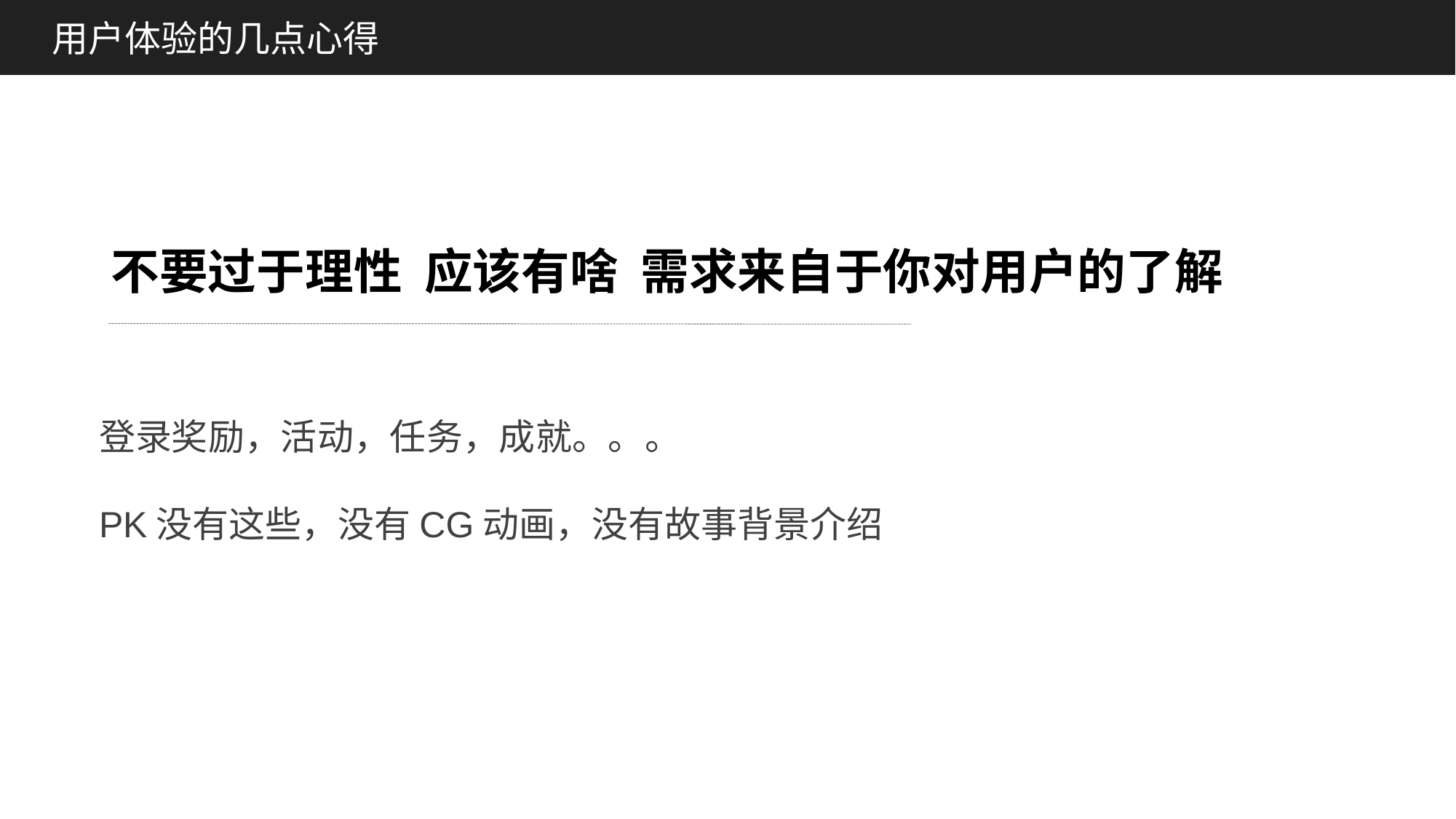

用户体验的几点心得
不要过于理性  应该有啥  需求来自于你对用户的了解
登录奖励，活动，任务，成就。。。

PK没有这些，没有CG动画，没有故事背景介绍